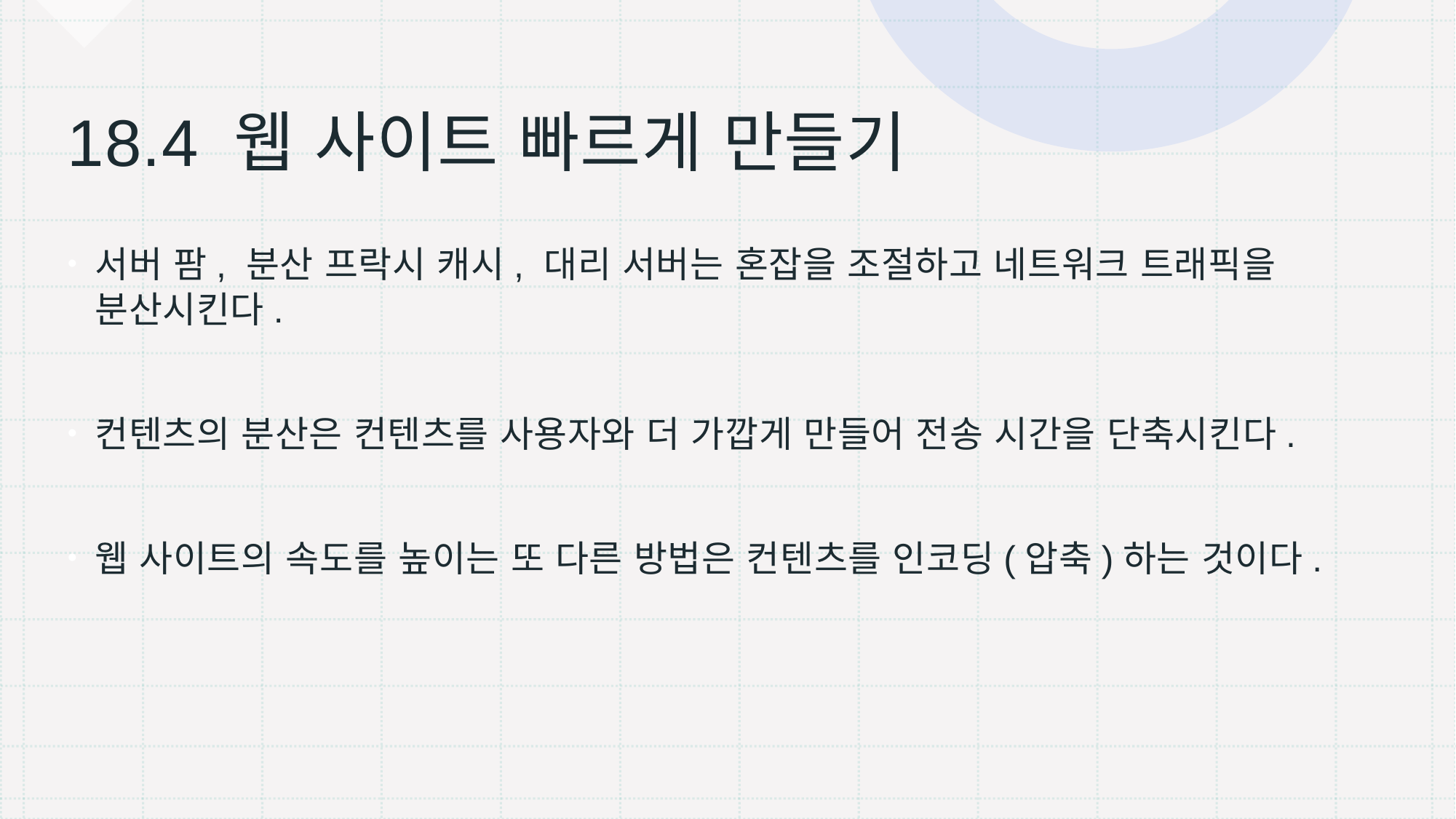

# 18.4 웹 사이트 빠르게 만들기
서버 팜, 분산 프락시 캐시, 대리 서버는 혼잡을 조절하고 네트워크 트래픽을 분산시킨다.

컨텐츠의 분산은 컨텐츠를 사용자와 더 가깝게 만들어 전송 시간을 단축시킨다.

웹 사이트의 속도를 높이는 또 다른 방법은 컨텐츠를 인코딩(압축)하는 것이다.